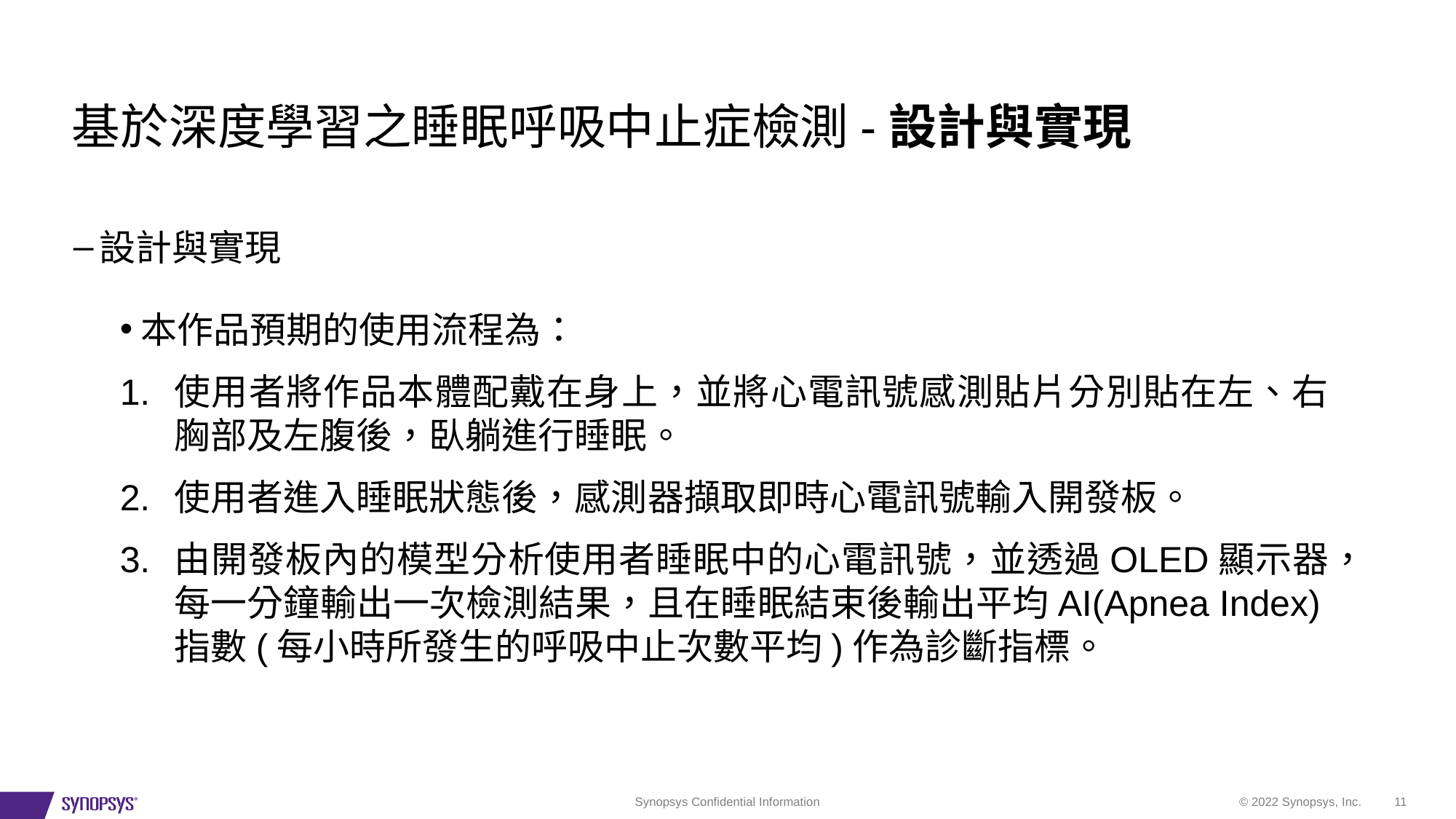

基於深度學習之睡眠呼吸中止症檢測-設計與實現
設計與實現
本作品預期的使用流程為：
使用者將作品本體配戴在身上，並將心電訊號感測貼片分別貼在左、右胸部及左腹後，臥躺進行睡眠。
使用者進入睡眠狀態後，感測器擷取即時心電訊號輸入開發板。
由開發板內的模型分析使用者睡眠中的心電訊號，並透過OLED顯示器，每一分鐘輸出一次檢測結果，且在睡眠結束後輸出平均AI(Apnea Index)指數(每小時所發生的呼吸中止次數平均)作為診斷指標。